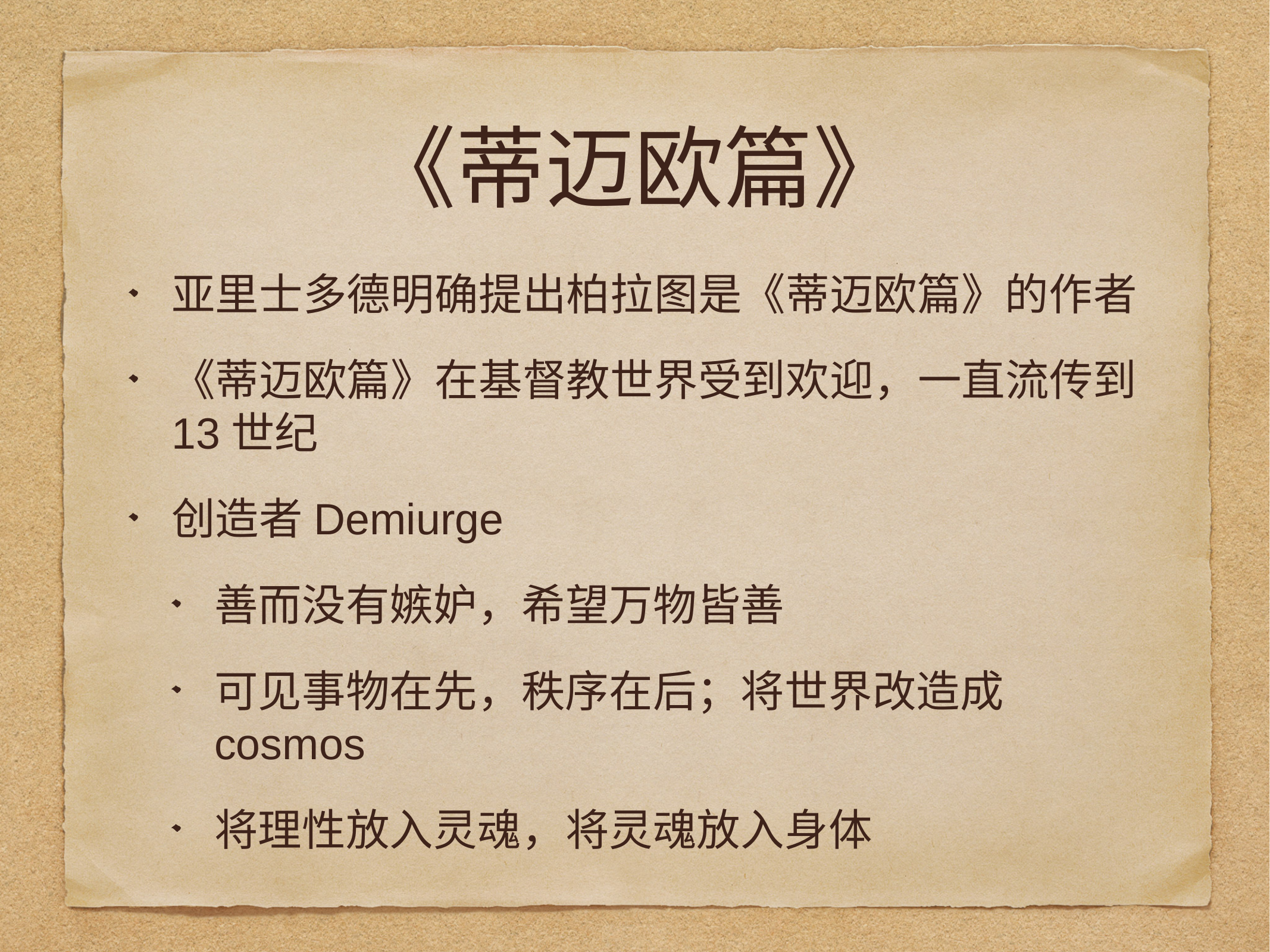

# 《蒂迈欧篇》
亚里士多德明确提出柏拉图是《蒂迈欧篇》的作者
《蒂迈欧篇》在基督教世界受到欢迎，一直流传到13世纪
创造者Demiurge
善而没有嫉妒，希望万物皆善
可见事物在先，秩序在后；将世界改造成cosmos
将理性放入灵魂，将灵魂放入身体